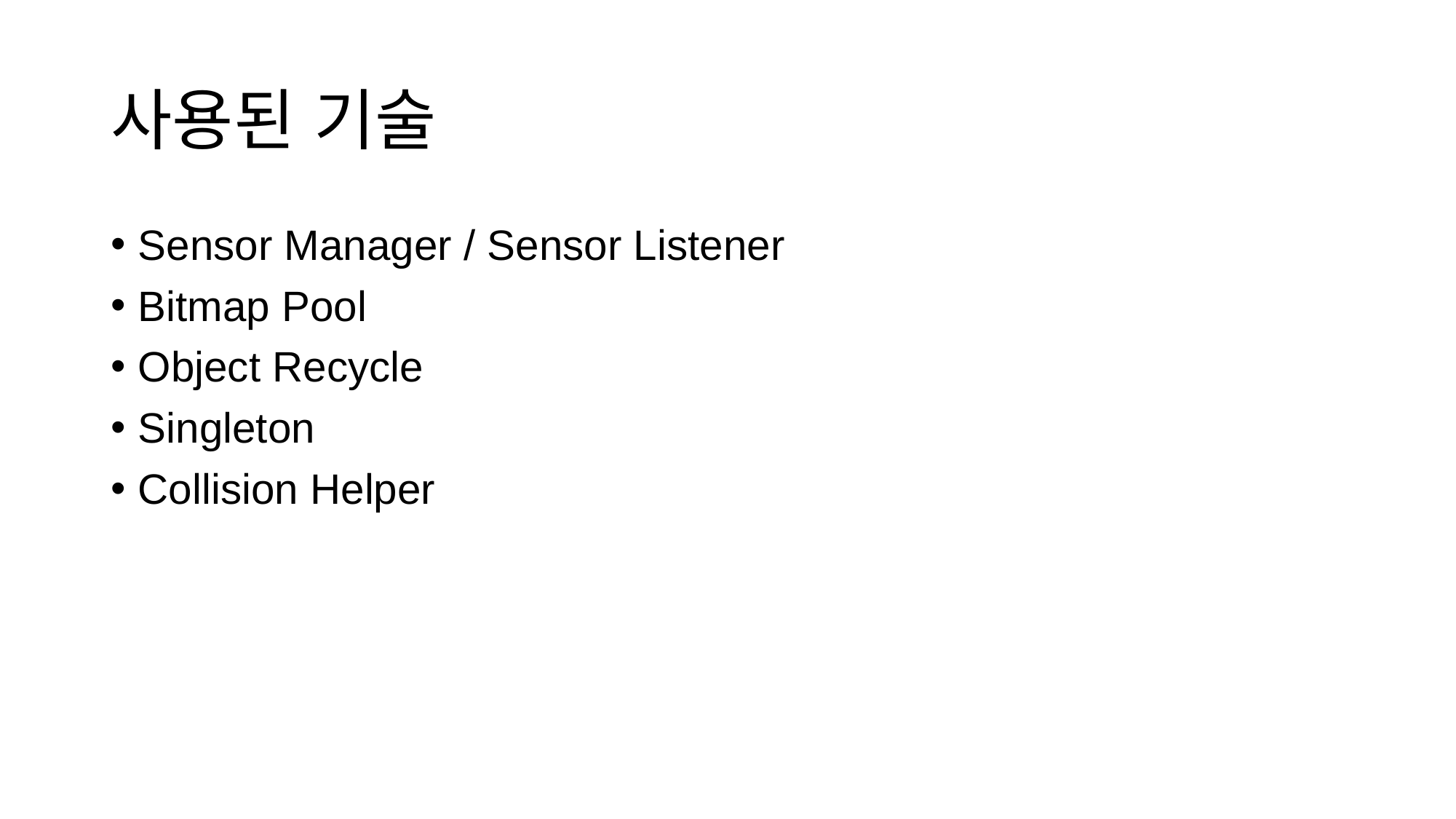

# 사용된 기술
Sensor Manager / Sensor Listener
Bitmap Pool
Object Recycle
Singleton
Collision Helper